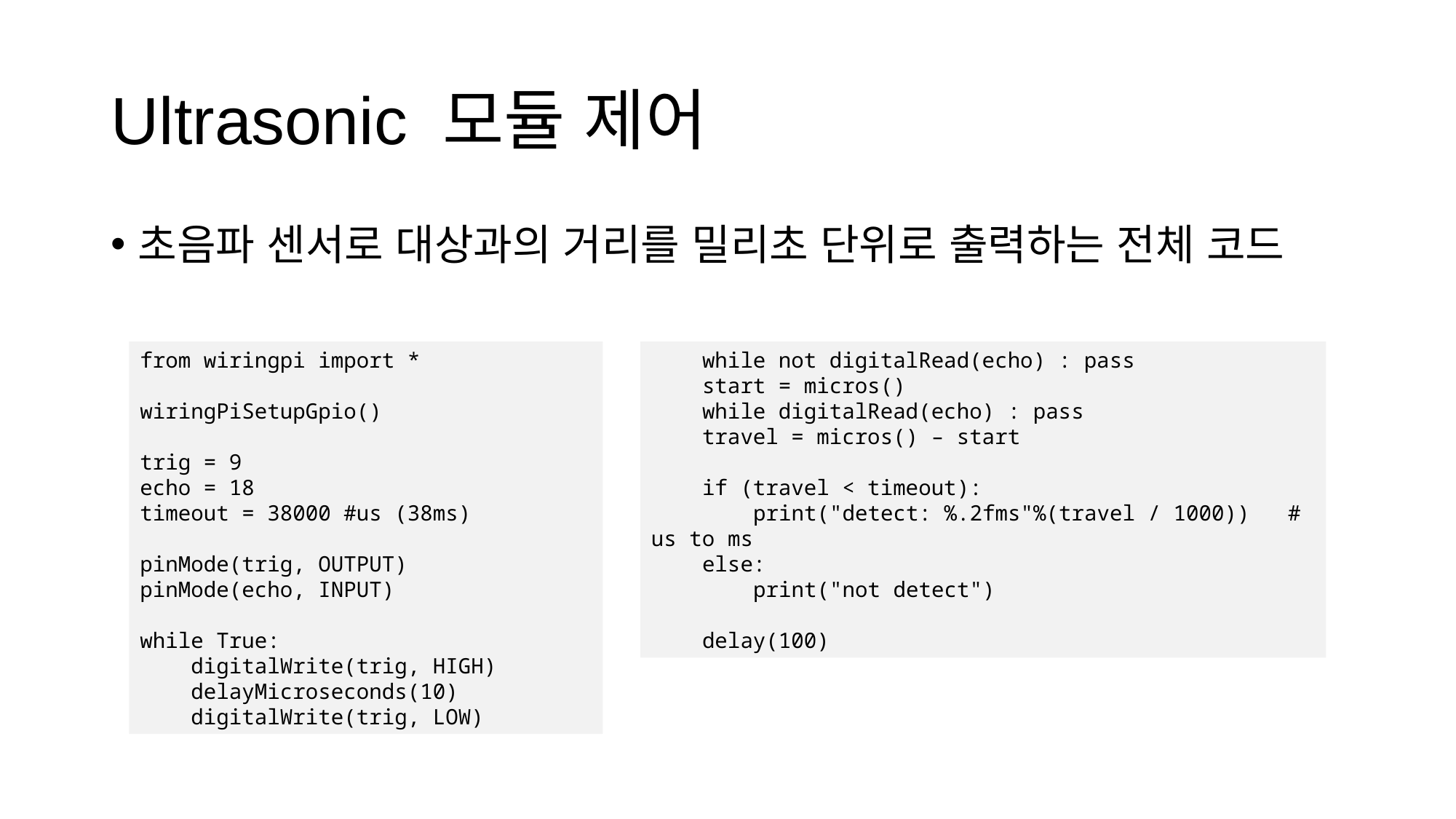

# Ultrasonic 모듈 제어
초음파 센서로 대상과의 거리를 밀리초 단위로 출력하는 전체 코드
from wiringpi import *

wiringPiSetupGpio()

trig = 9
echo = 18
timeout = 38000 #us (38ms)

pinMode(trig, OUTPUT)
pinMode(echo, INPUT)

while True:
    digitalWrite(trig, HIGH)
    delayMicroseconds(10)
    digitalWrite(trig, LOW)
    while not digitalRead(echo) : pass
    start = micros()
    while digitalRead(echo) : pass
    travel = micros() – start

    if (travel < timeout):
        print("detect: %.2fms"%(travel / 1000))   # us to ms
    else:
        print("not detect")

    delay(100)